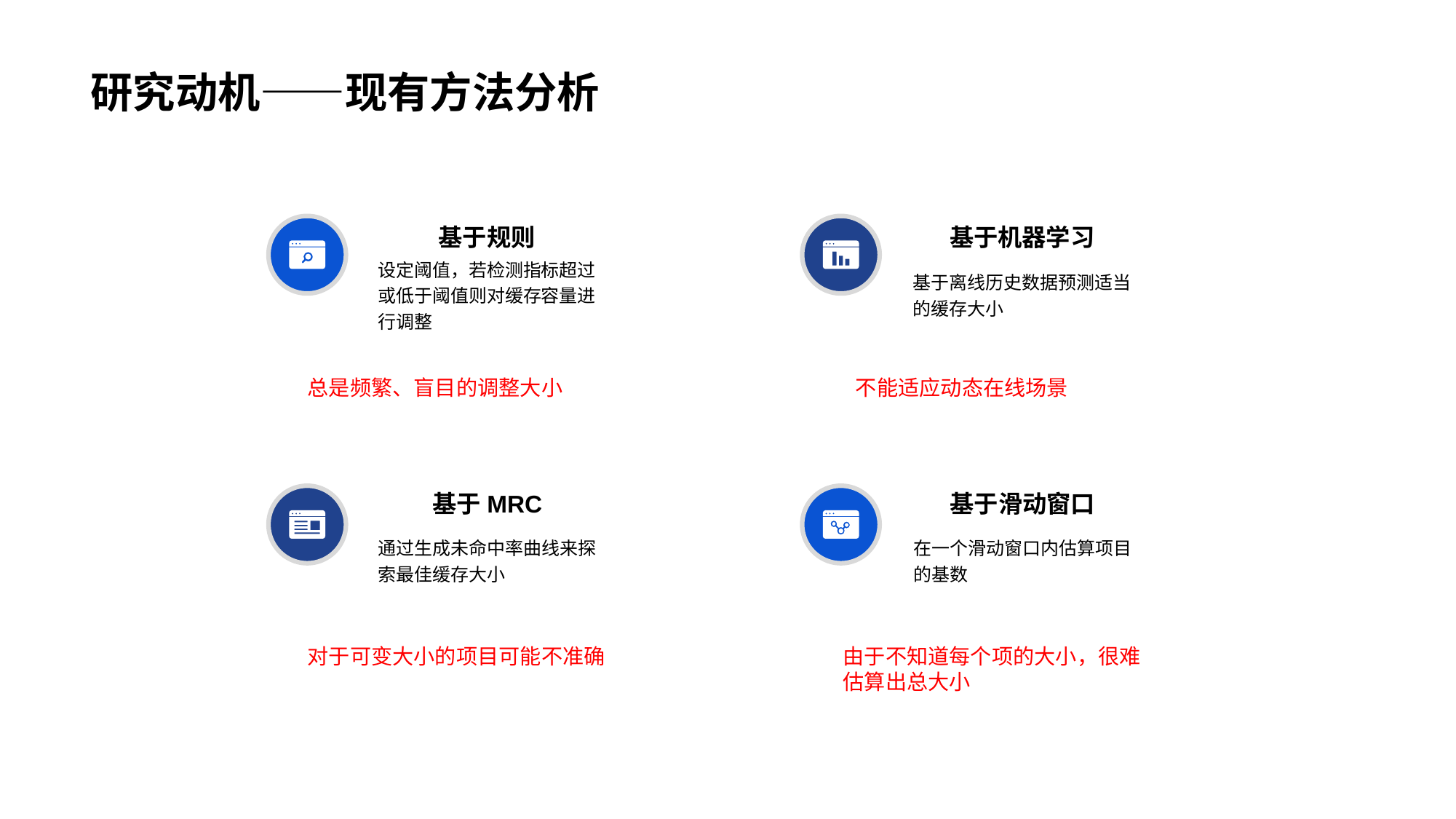

研究动机——现有方法分析
基于规则
基于机器学习

设定阈值，若检测指标超过或低于阈值则对缓存容量进行调整
基于离线历史数据预测适当的缓存大小
总是频繁、盲目的调整大小
不能适应动态在线场景
基于MRC
基于滑动窗口

通过生成未命中率曲线来探索最佳缓存大小
在一个滑动窗口内估算项目的基数
由于不知道每个项的大小，很难估算出总大小
对于可变大小的项目可能不准确